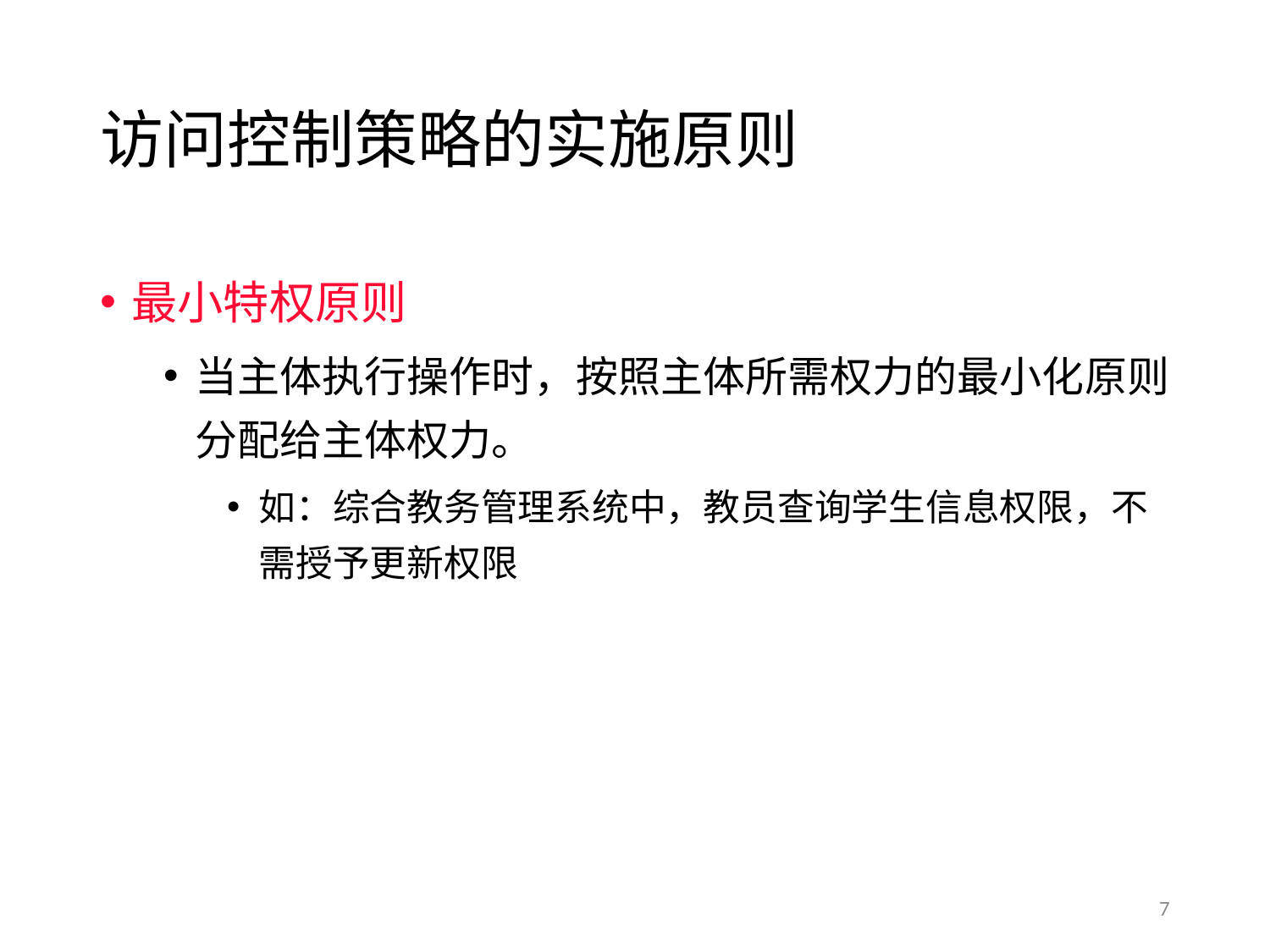

# 访问控制策略的实施原则
最小特权原则
当主体执行操作时，按照主体所需权力的最小化原则分配给主体权力。
如：综合教务管理系统中，教员查询学生信息权限，不需授予更新权限
7